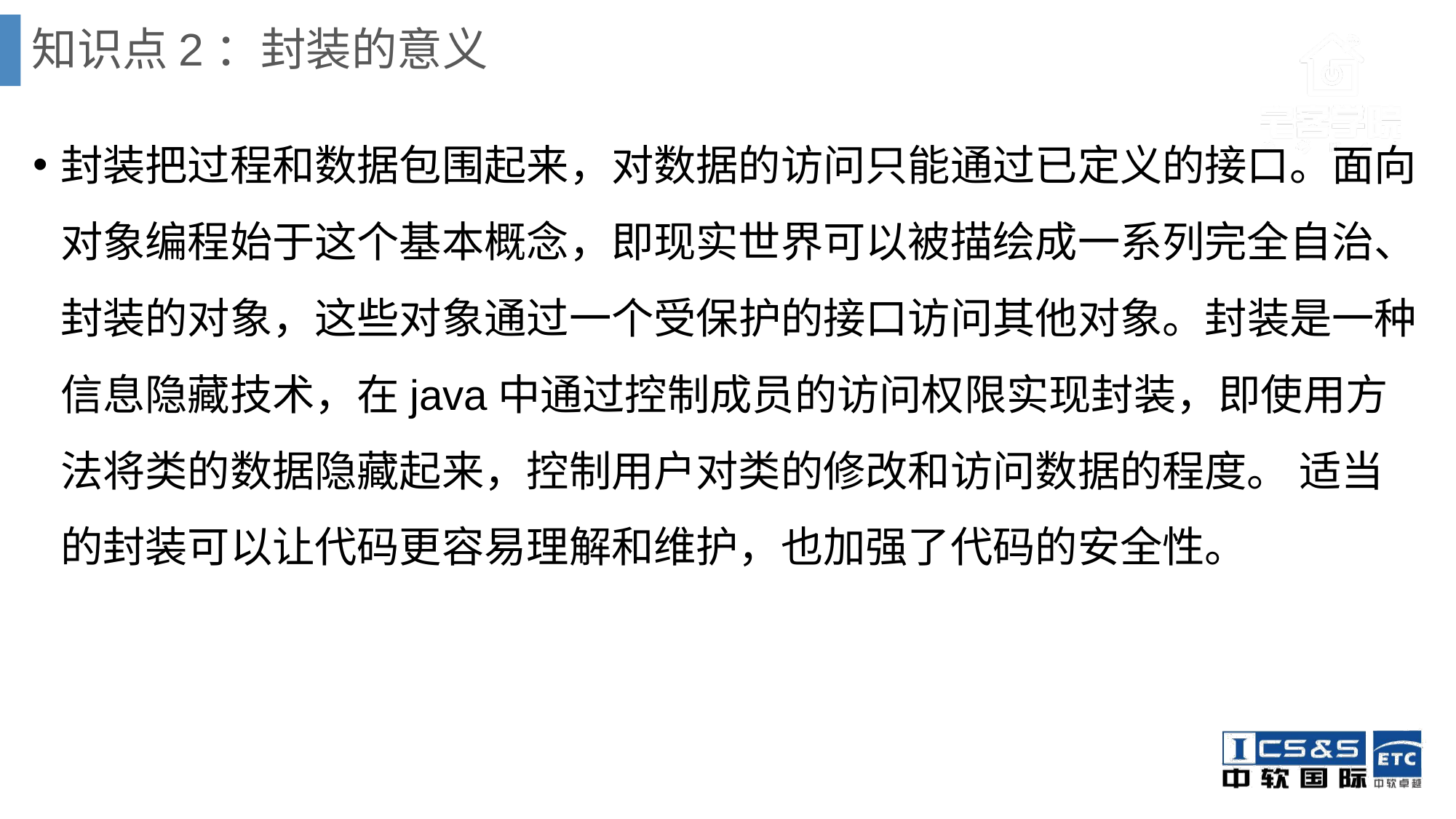

# 知识点2：封装的意义
封装把过程和数据包围起来，对数据的访问只能通过已定义的接口。面向对象编程始于这个基本概念，即现实世界可以被描绘成一系列完全自治、封装的对象，这些对象通过一个受保护的接口访问其他对象。封装是一种信息隐藏技术，在java中通过控制成员的访问权限实现封装，即使用方法将类的数据隐藏起来，控制用户对类的修改和访问数据的程度。 适当的封装可以让代码更容易理解和维护，也加强了代码的安全性。